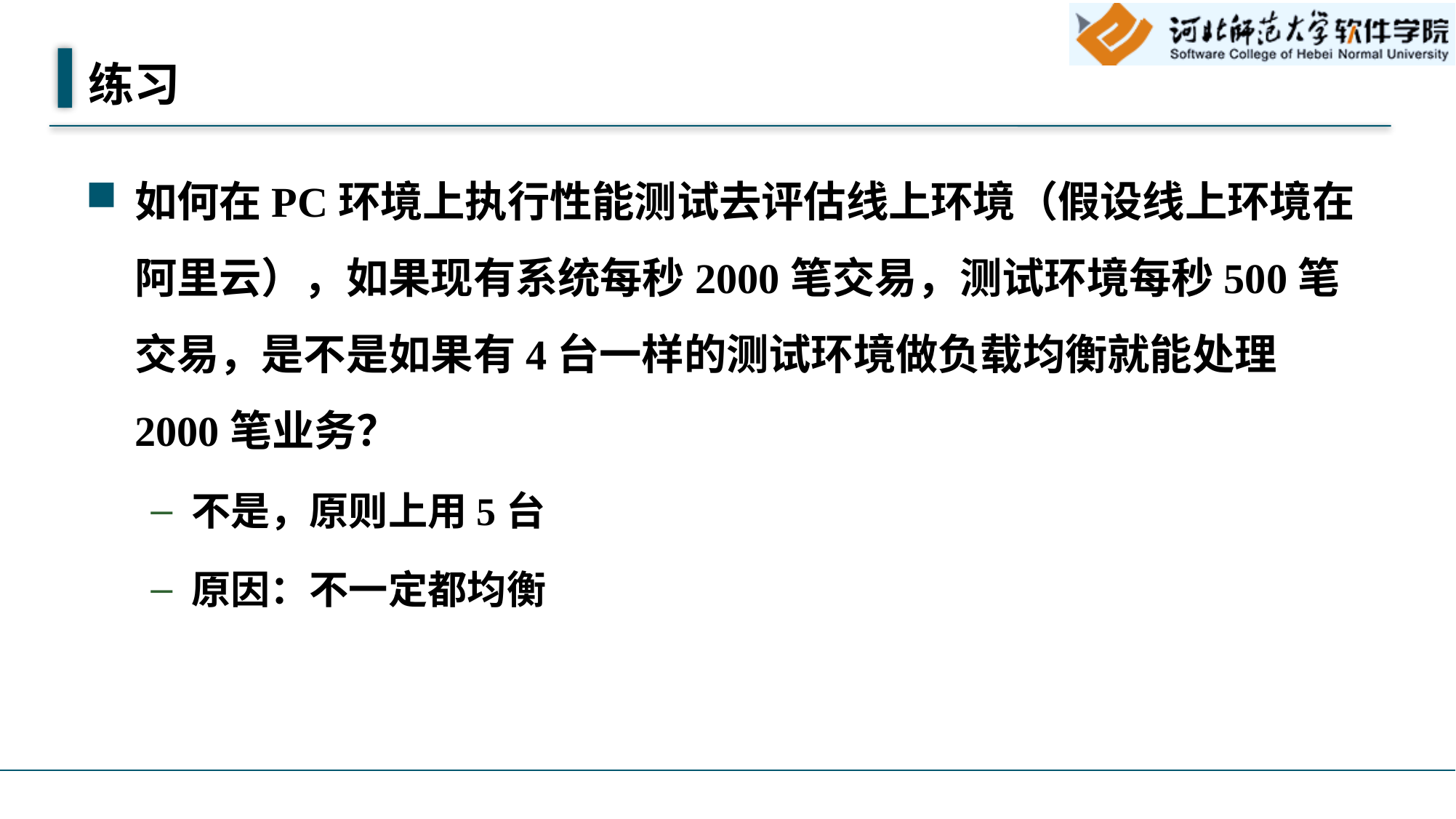

# 练习
如何在PC环境上执行性能测试去评估线上环境（假设线上环境在阿里云），如果现有系统每秒2000笔交易，测试环境每秒500笔交易，是不是如果有4台一样的测试环境做负载均衡就能处理2000笔业务？
不是，原则上用5台
原因：不一定都均衡